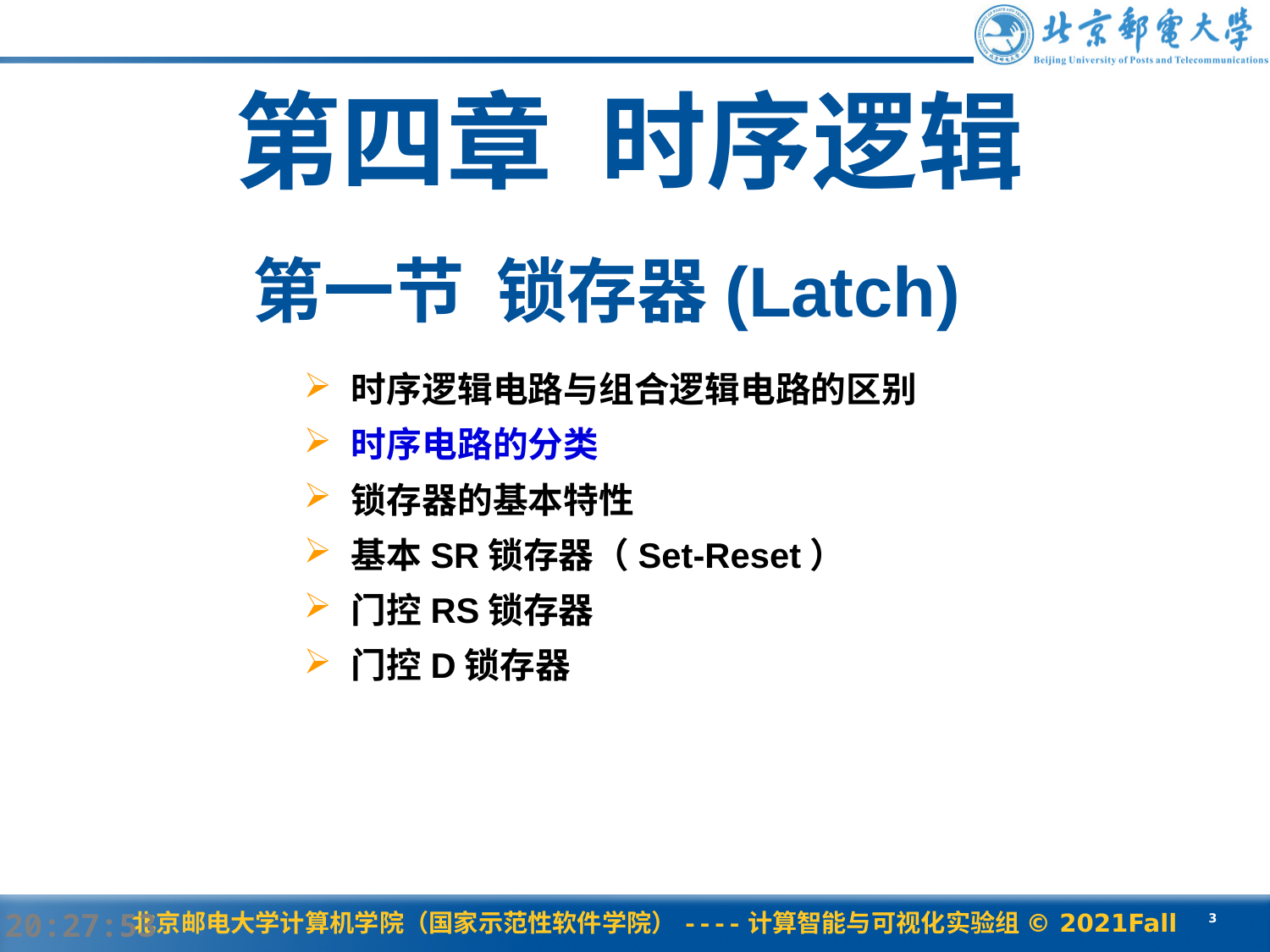

第四章  时序逻辑
# 第一节  锁存器(Latch)
时序逻辑电路与组合逻辑电路的区别
时序电路的分类
锁存器的基本特性
基本SR锁存器（Set-Reset）
门控RS锁存器
门控D锁存器